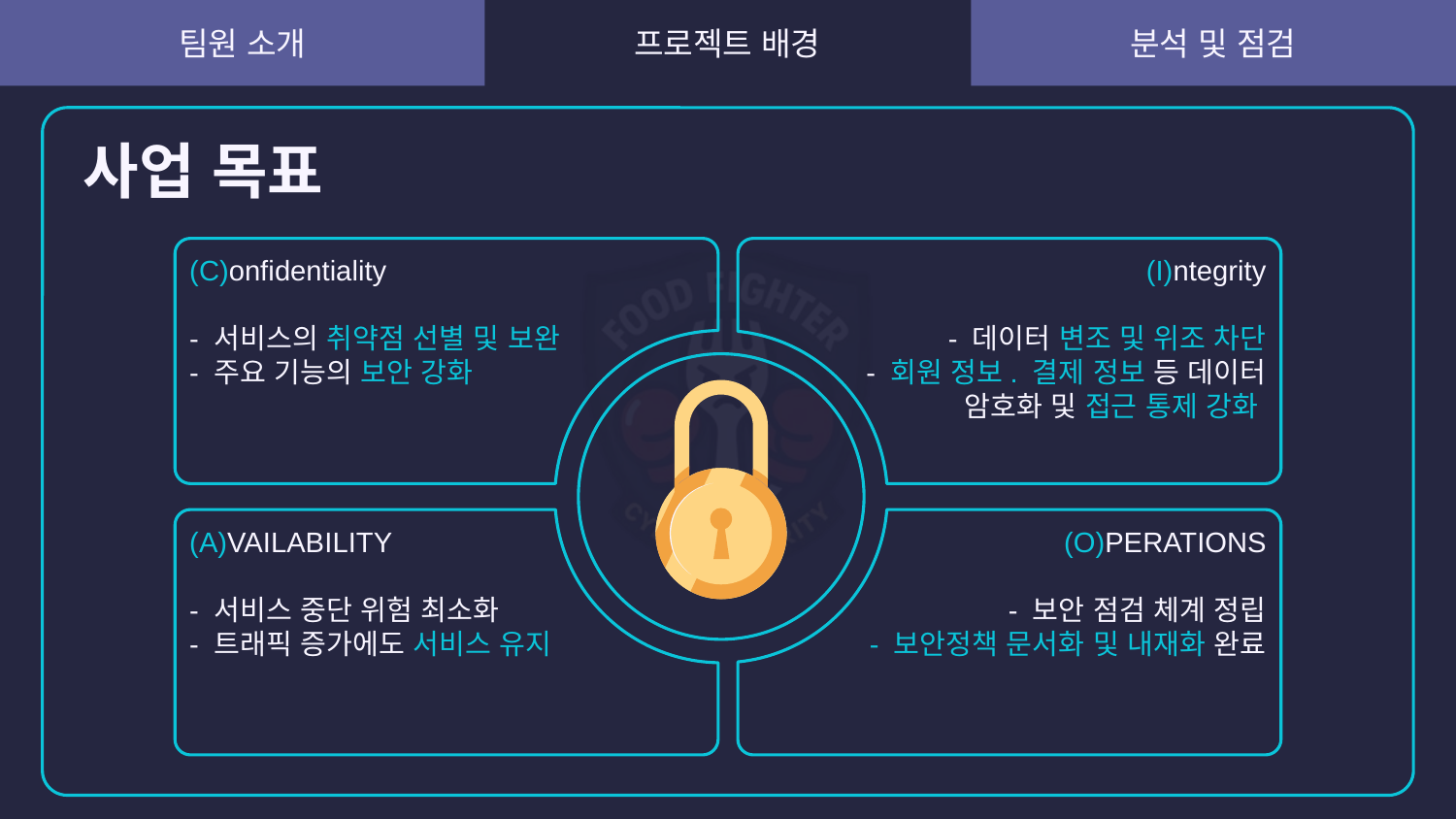

# 사업 목표
(C)onfidentiality

- 서비스의 취약점 선별 및 보완
- 주요 기능의 보안 강화
(I)ntegrity

- 데이터 변조 및 위조 차단
- 회원 정보. 결제 정보 등 데이터
암호화 및 접근 통제 강화

(A)VAILABILITY

- 서비스 중단 위험 최소화
- 트래픽 증가에도 서비스 유지
(O)PERATIONS

- 보안 점검 체계 정립
- 보안정책 문서화 및 내재화 완료